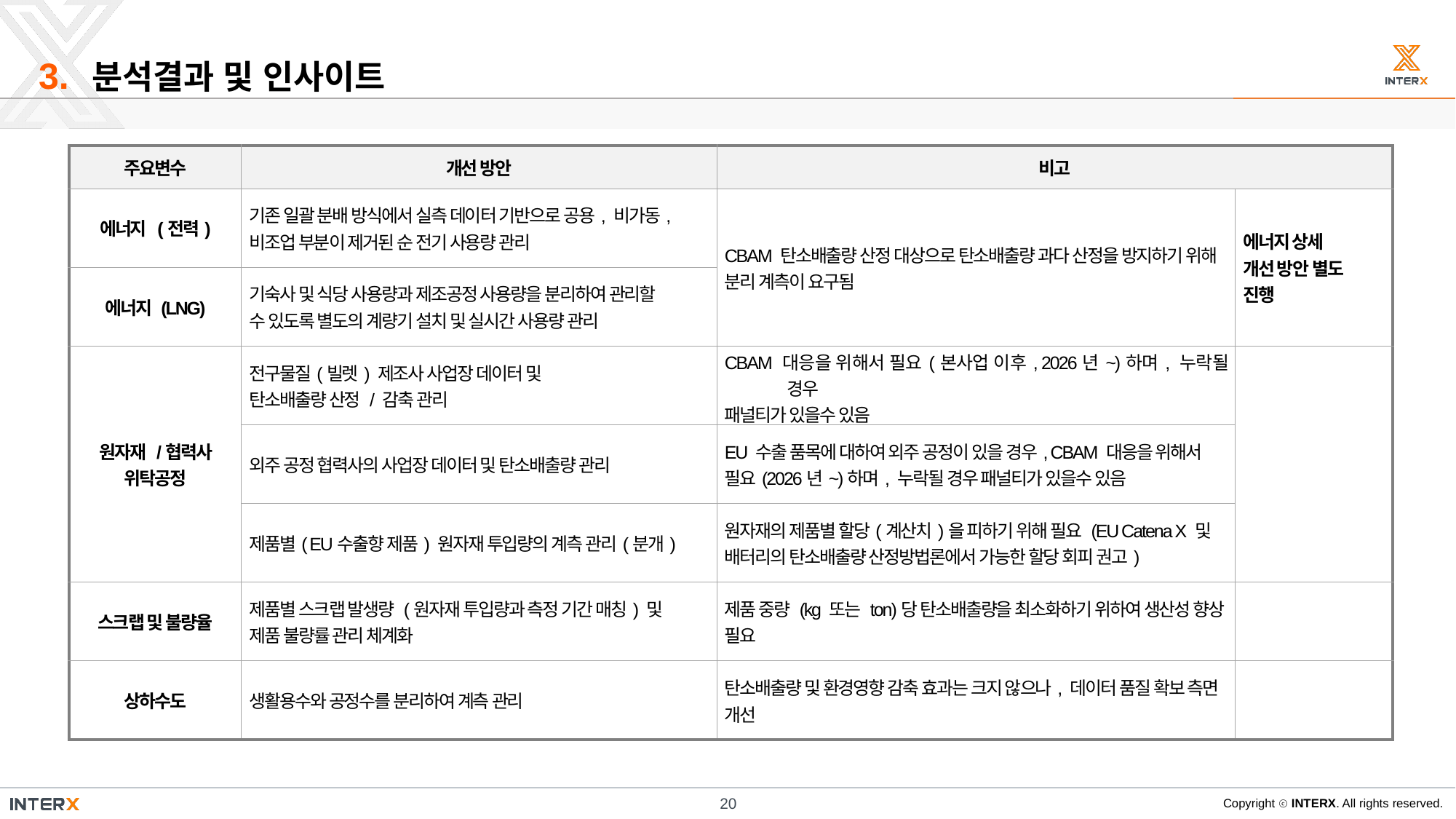

3.
분석결과 및 인사이트
| 주요변수 | 개선 방안 | 비고 |  |
| --- | --- | --- | --- |
| 에너지 (전력) | 기존 일괄 분배 방식에서 실측 데이터 기반으로 공용, 비가동, 비조업 부분이 제거된 순 전기 사용량 관리 | CBAM 탄소배출량 산정 대상으로 탄소배출량 과다 산정을 방지하기 위해 분리 계측이 요구됨 | 에너지 상세 개선 방안 별도 진행 |
| 에너지 (LNG) | 기숙사 및 식당 사용량과 제조공정 사용량을 분리하여 관리할 수 있도록 별도의 계량기 설치 및 실시간 사용량 관리 |  |  |
| 원자재 /협력사 위탁공정 | 전구물질(빌렛) 제조사 사업장 데이터 및 탄소배출량 산정 / 감축 관리 | CBAM 대응을 위해서 필요(본사업 이후, 2026년~)하며, 누락될 경우 패널티가 있을수 있음 |  |
|  | 외주 공정 협력사의 사업장 데이터 및 탄소배출량 관리 | EU 수출 품목에 대하여 외주 공정이 있을 경우, CBAM 대응을 위해서 필요(2026년~)하며, 누락될 경우 패널티가 있을수 있음 |  |
|  | 제품별( EU수출향 제품) 원자재 투입량의 계측 관리(분개) | 원자재의 제품별 할당(계산치)을 피하기 위해 필요 (EU Catena X 및 배터리의 탄소배출량 산정방법론에서 가능한 할당 회피 권고) |  |
| 스크랩 및 불량율 | 제품별 스크랩 발생량 (원자재 투입량과 측정 기간 매칭) 및 제품 불량률 관리 체계화 | 제품 중량 (kg 또는 ton)당 탄소배출량을 최소화하기 위하여 생산성 향상 필요 |  |
| 상하수도 | 생활용수와 공정수를 분리하여 계측 관리 | 탄소배출량 및 환경영향 감축 효과는 크지 않으나, 데이터 품질 확보 측면 개선 |  |